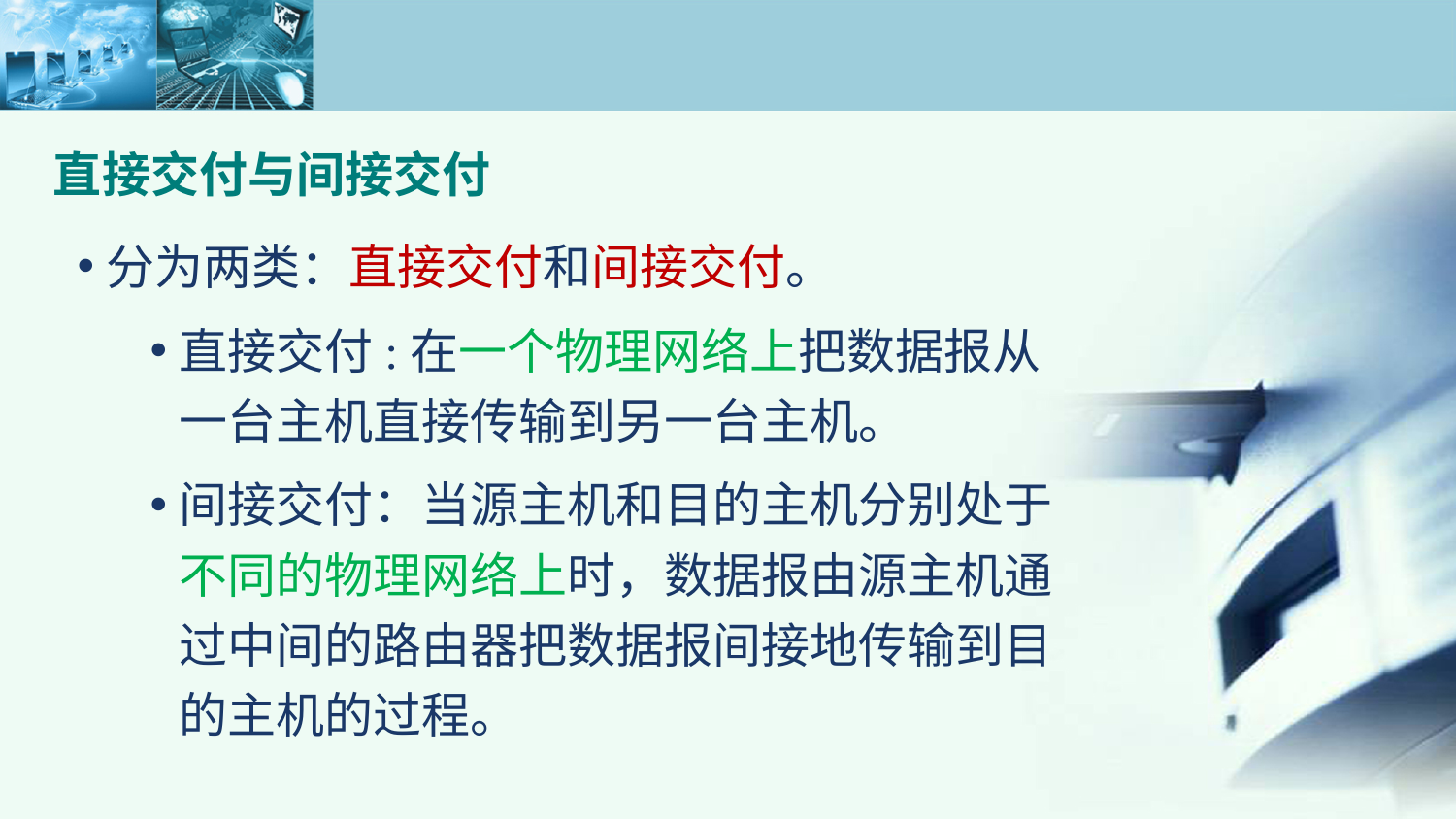

直接交付与间接交付
分为两类：直接交付和间接交付。
直接交付:在一个物理网络上把数据报从一台主机直接传输到另一台主机。
间接交付：当源主机和目的主机分别处于 不同的物理网络上时，数据报由源主机通过中间的路由器把数据报间接地传输到目的主机的过程。